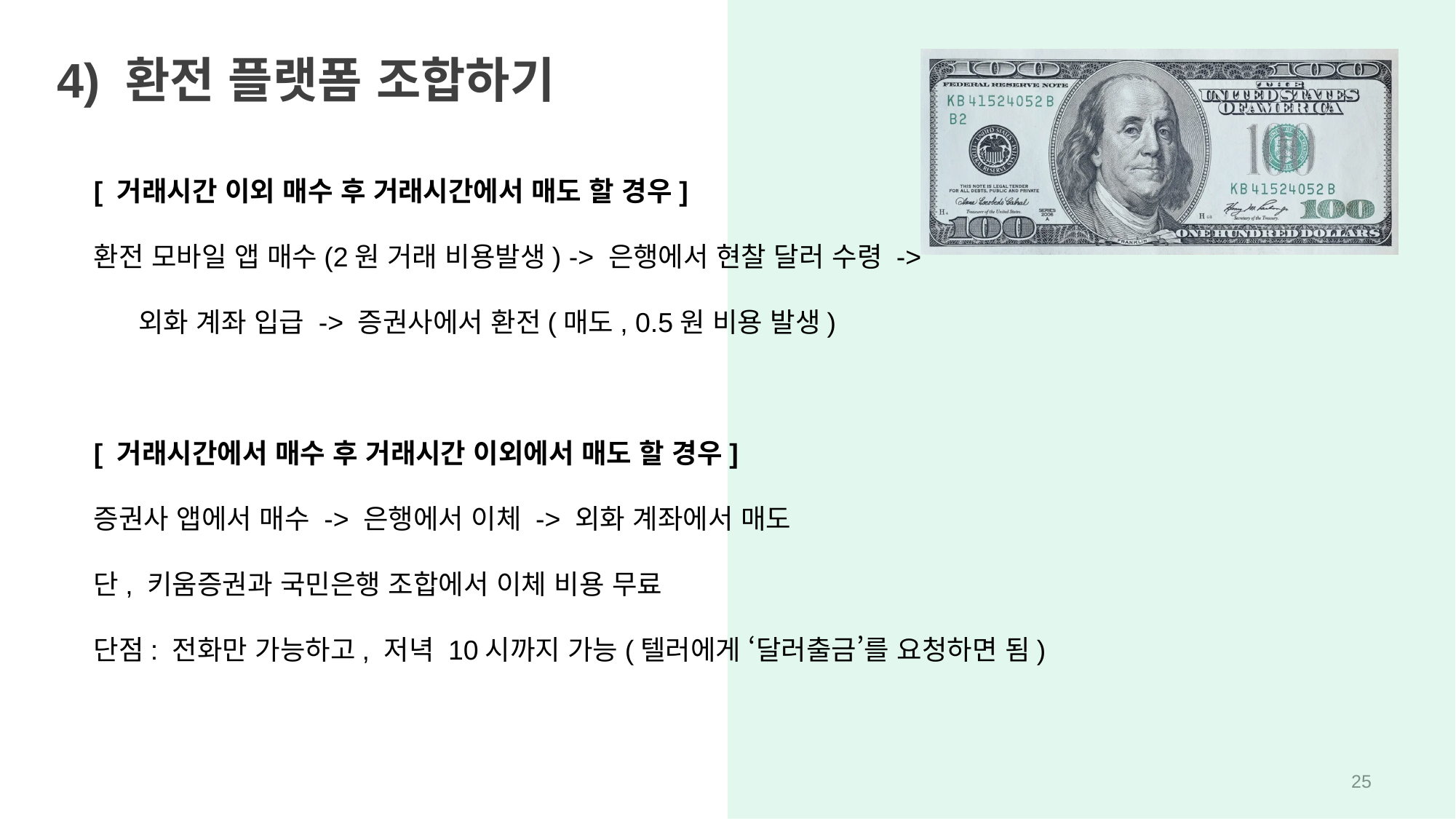

4) 환전 플랫폼 조합하기
[ 거래시간 이외 매수 후 거래시간에서 매도 할 경우]

환전 모바일 앱 매수(2원 거래 비용발생) -> 은행에서 현찰 달러 수령 ->

     외화 계좌 입급 -> 증권사에서 환전(매도, 0.5원 비용 발생)
[ 거래시간에서 매수 후 거래시간 이외에서 매도 할 경우]

증권사 앱에서 매수 -> 은행에서 이체 -> 외화 계좌에서 매도

단, 키움증권과 국민은행 조합에서 이체 비용 무료

단점: 전화만 가능하고, 저녁 10시까지 가능(텔러에게 ‘달러출금’를 요청하면 됨)
25